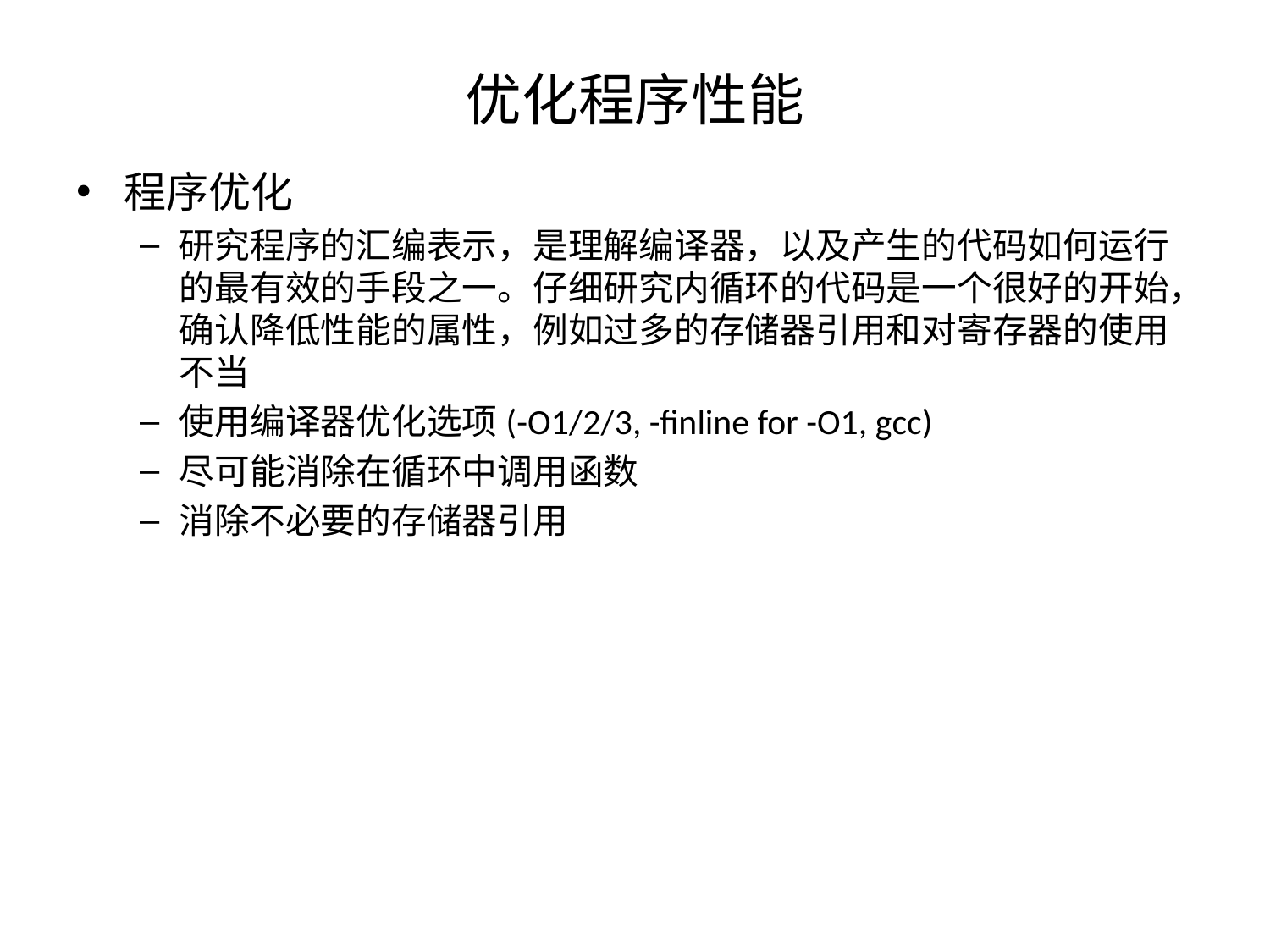

# 优化程序性能
程序优化
研究程序的汇编表示，是理解编译器，以及产生的代码如何运行的最有效的手段之一。仔细研究内循环的代码是一个很好的开始，确认降低性能的属性，例如过多的存储器引用和对寄存器的使用不当
使用编译器优化选项(-O1/2/3, -finline for -O1, gcc)
尽可能消除在循环中调用函数
消除不必要的存储器引用